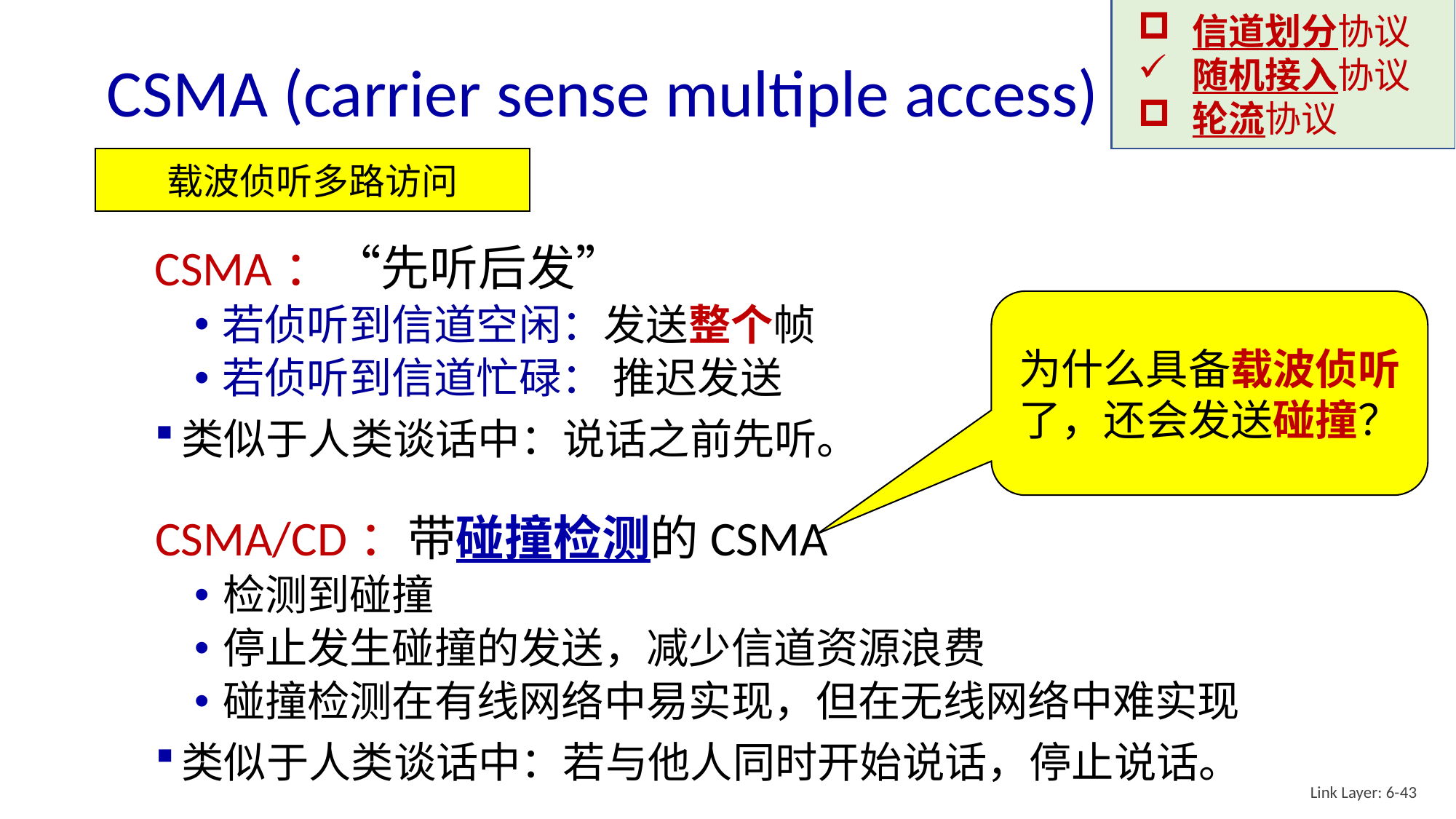

信道划分协议
随机接入协议
轮流协议
# CSMA (carrier sense multiple access)
载波侦听多路访问
CSMA：“先听后发”
若侦听到信道空闲：发送整个帧
若侦听到信道忙碌： 推迟发送
类似于人类谈话中：说话之前先听。
为什么具备载波侦听了，还会发送碰撞？
CSMA/CD：带碰撞检测的CSMA
检测到碰撞
停止发生碰撞的发送，减少信道资源浪费
碰撞检测在有线网络中易实现，但在无线网络中难实现
类似于人类谈话中：若与他人同时开始说话，停止说话。
Link Layer: 6-43